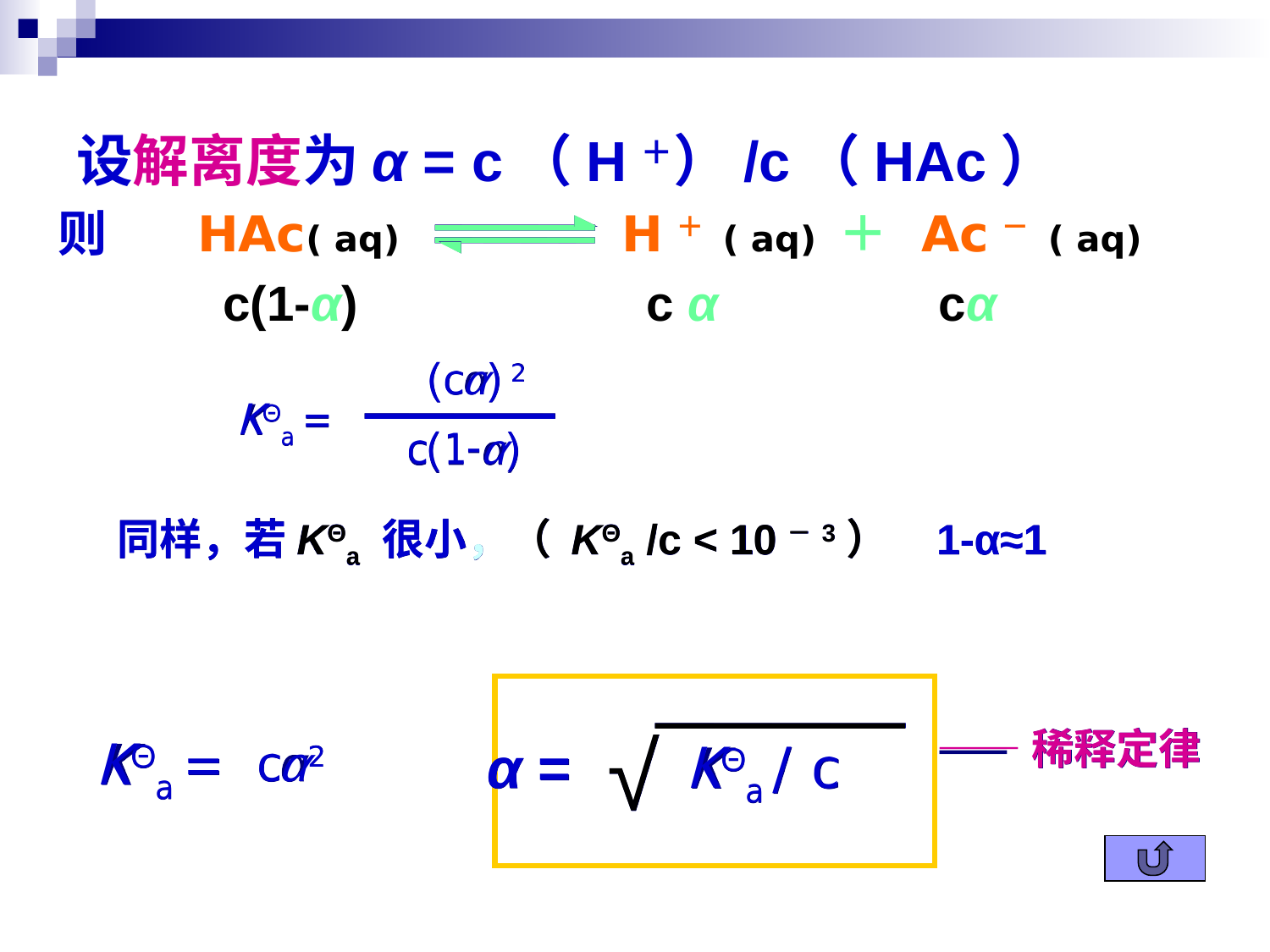

设解离度为α = c（H＋）/c（HAc）
则       HAc( aq)             H＋ ( aq) ＋  Ac－ ( aq)
            c(1-α)                     c α                cα

(cα) 2
KΘa =

c(1-α)
同样，若KΘa 很小，（ KΘa /c < 10－3）    1-α≈1

√
——稀释定律
KΘa =
cα2
α =

KΘa / c